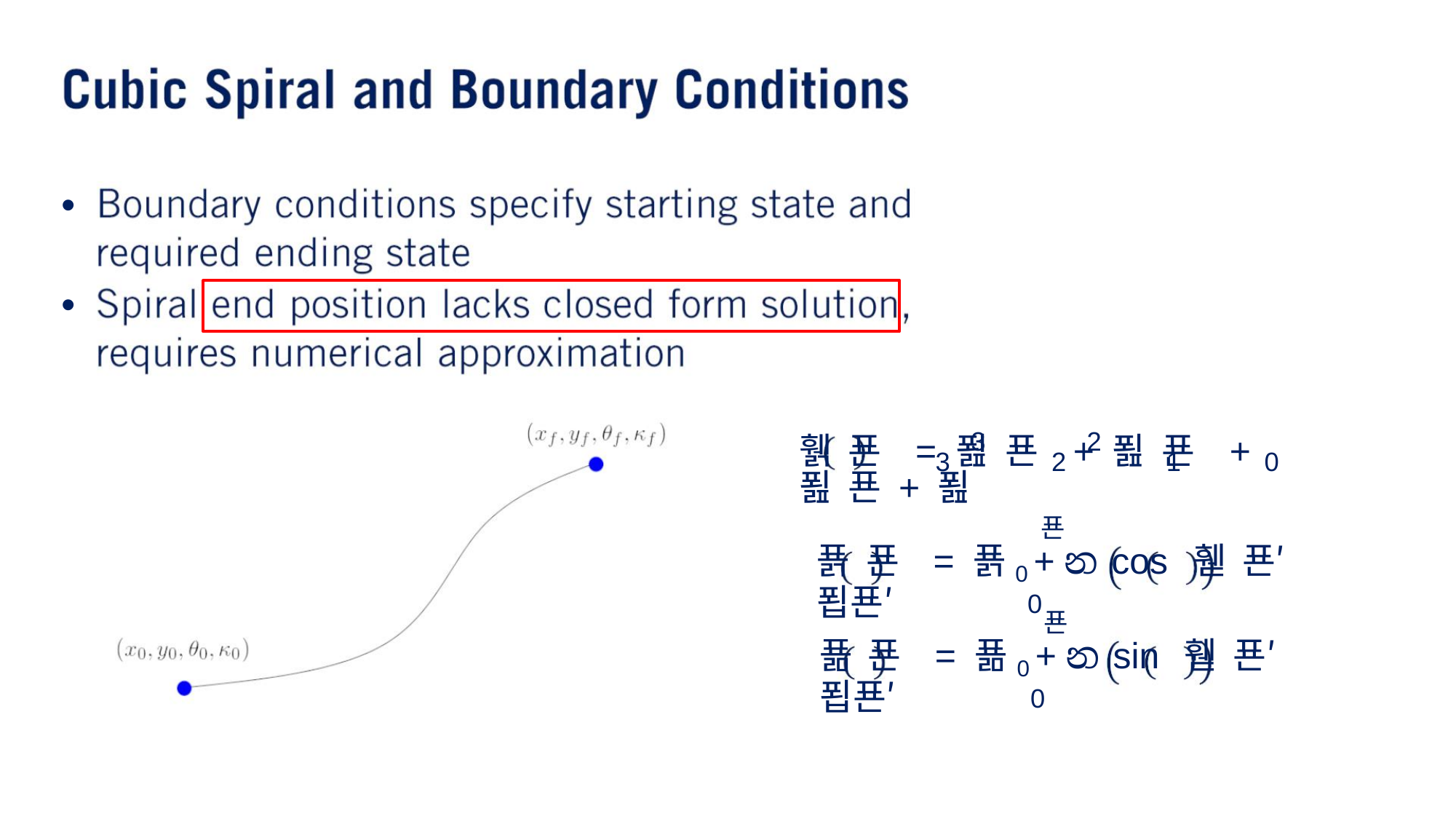

•
•

3
2
휅 푠 = 푎 푠 + 푎 푠 + 푎 푠 + 푎
3
2
1
0
푠
푥 푠 = 푥0 + න cos 휃 푠′ 푑푠′
0
푠
푦 푠 = 푦0 + න sin 휃 푠′ 푑푠′
0